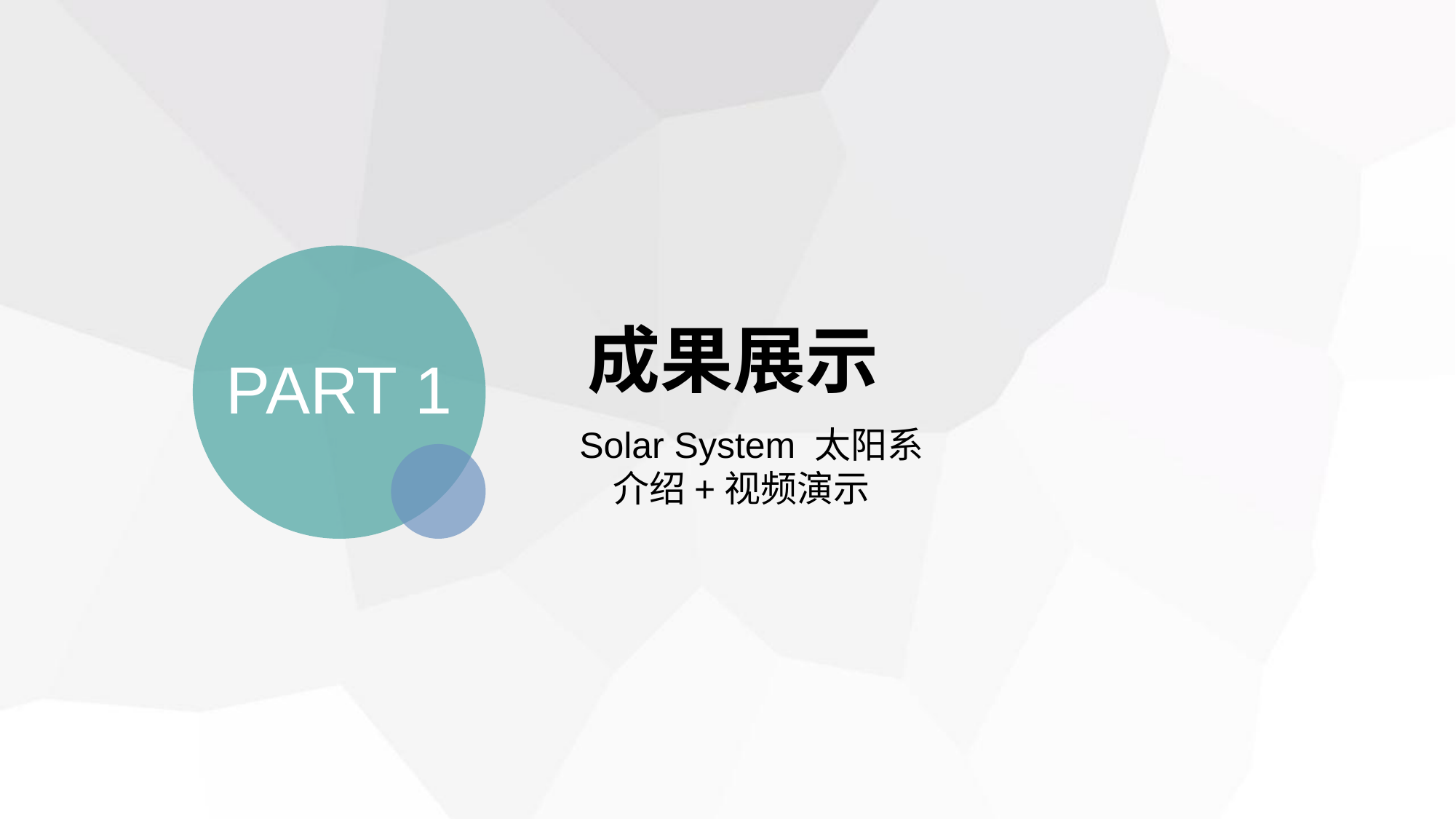

成果展示
PART 1
Solar System 太阳系
   介绍+视频演示